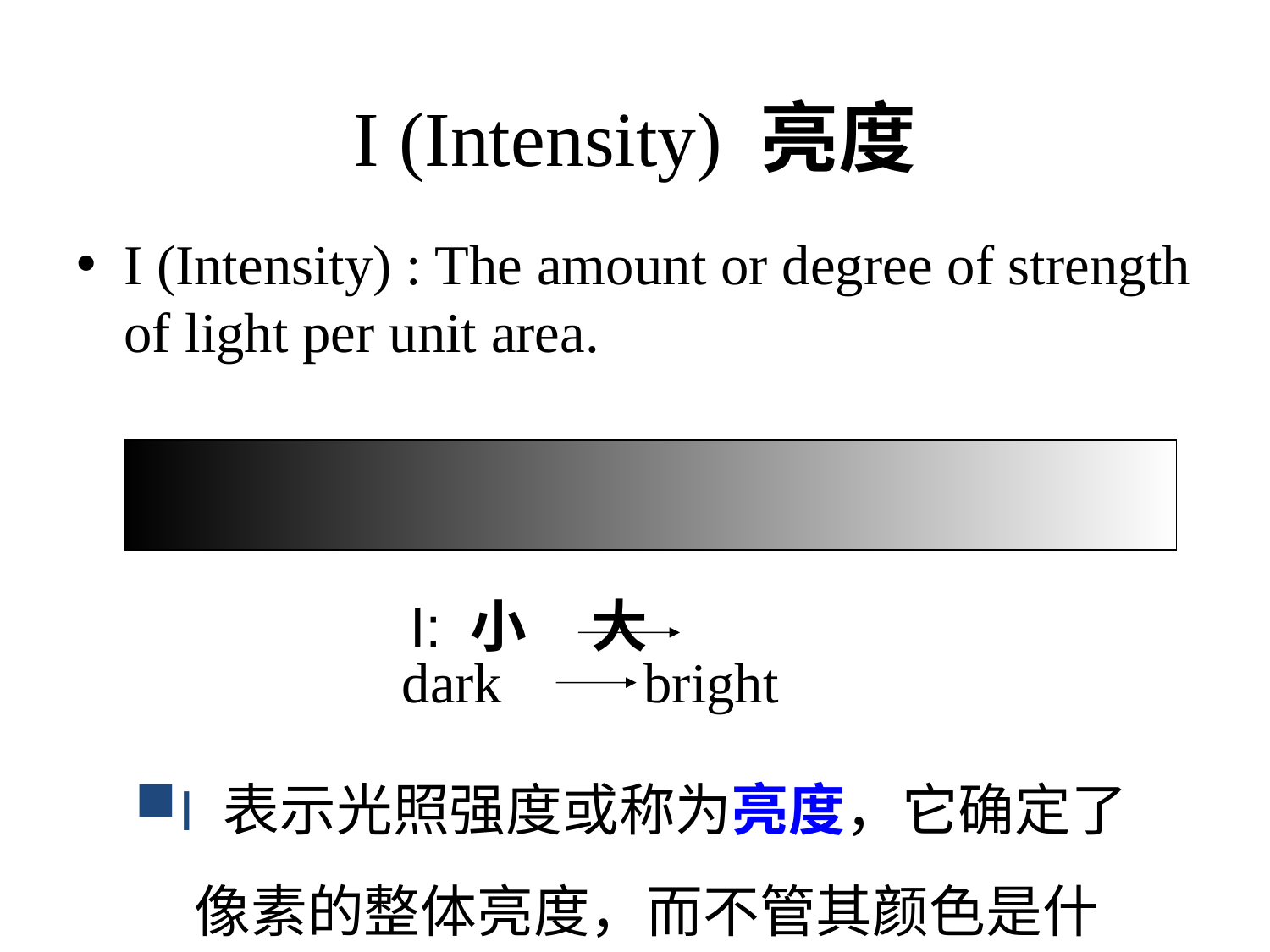

# I (Intensity) 亮度
I (Intensity) : The amount or degree of strength of light per unit area.

I: 小     大

      dark          bright

I 表示光照强度或称为亮度，它确定了像素的整体亮度，而不管其颜色是什么。